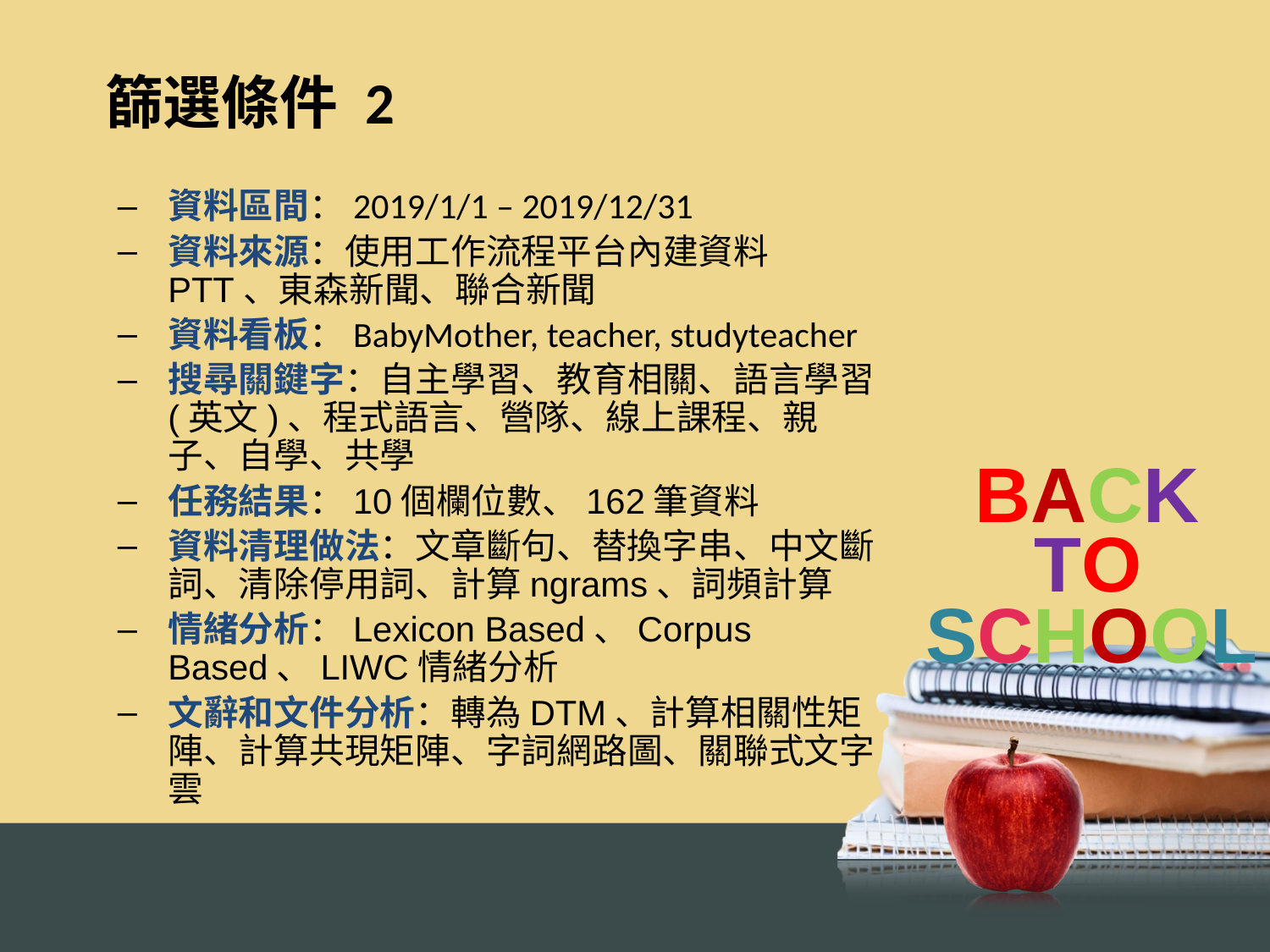

篩選條件 2
資料區間：2019/1/1 – 2019/12/31
資料來源：使用工作流程平台內建資料PTT、東森新聞、聯合新聞
資料看板：BabyMother, teacher, studyteacher
搜尋關鍵字：自主學習、教育相關、語言學習 (英文)、程式語言、營隊、線上課程、親子、自學、共學
任務結果：10個欄位數、162筆資料
資料清理做法：文章斷句、替換字串、中文斷詞、清除停用詞、計算ngrams、詞頻計算
情緒分析：Lexicon Based、Corpus Based、LIWC情緒分析
文辭和文件分析：轉為DTM、計算相關性矩陣、計算共現矩陣、字詞網路圖、關聯式文字雲